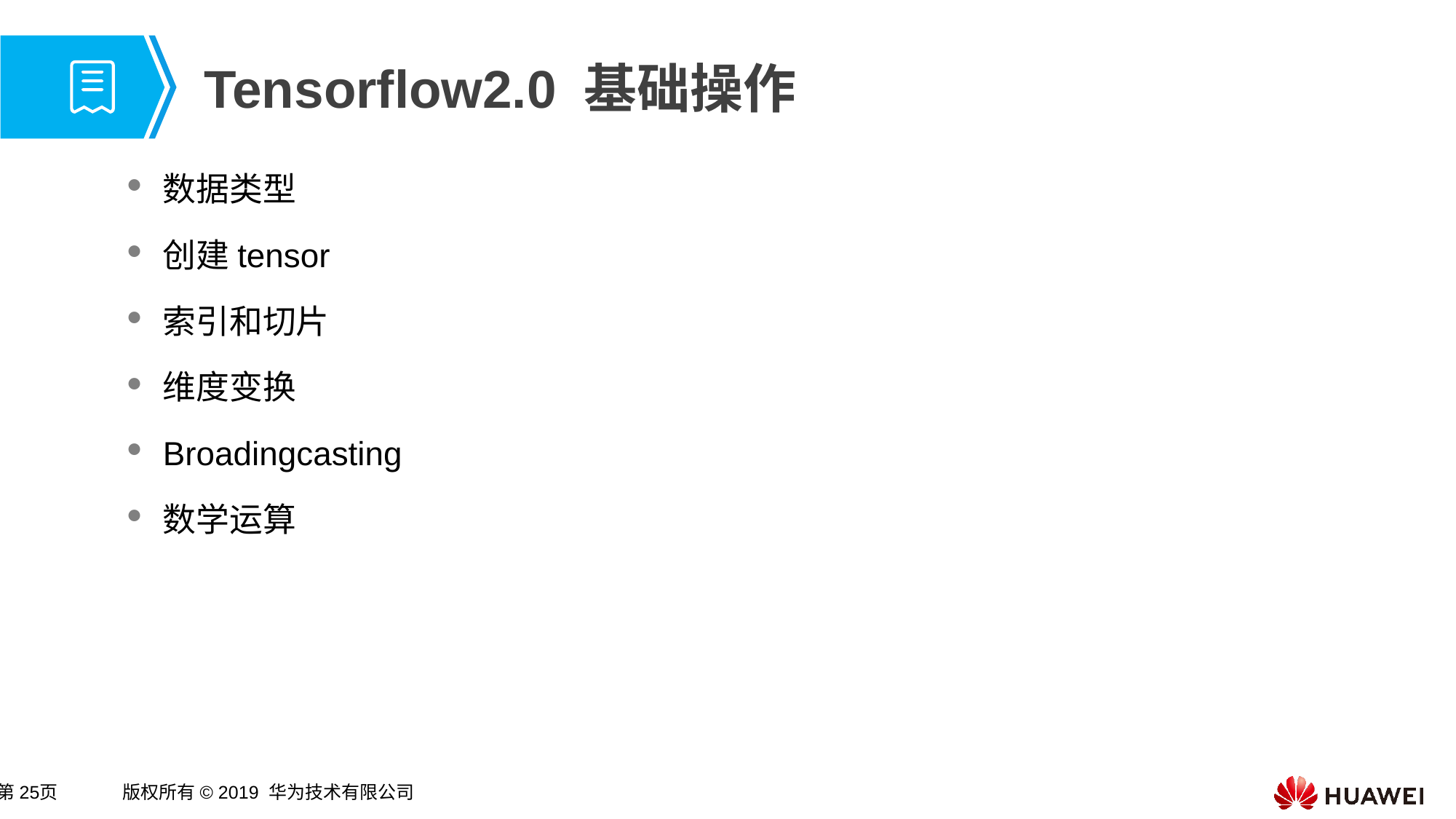

# Tensorflow2.0 基础操作
数据类型
创建tensor
索引和切片
维度变换
Broadingcasting
数学运算